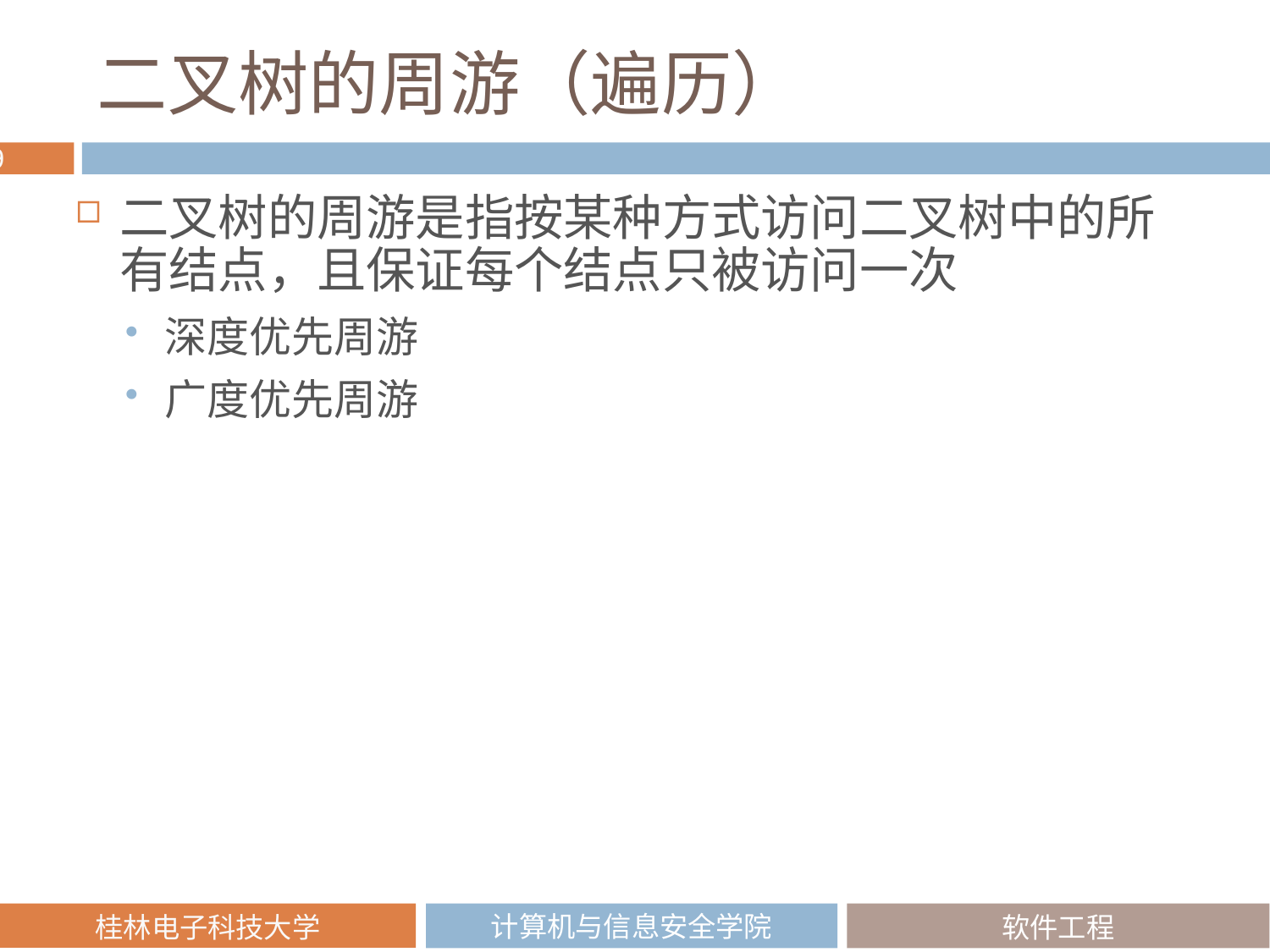

# 二叉树的周游（遍历）
二叉树的周游是指按某种方式访问二叉树中的所有结点，且保证每个结点只被访问一次
深度优先周游
广度优先周游